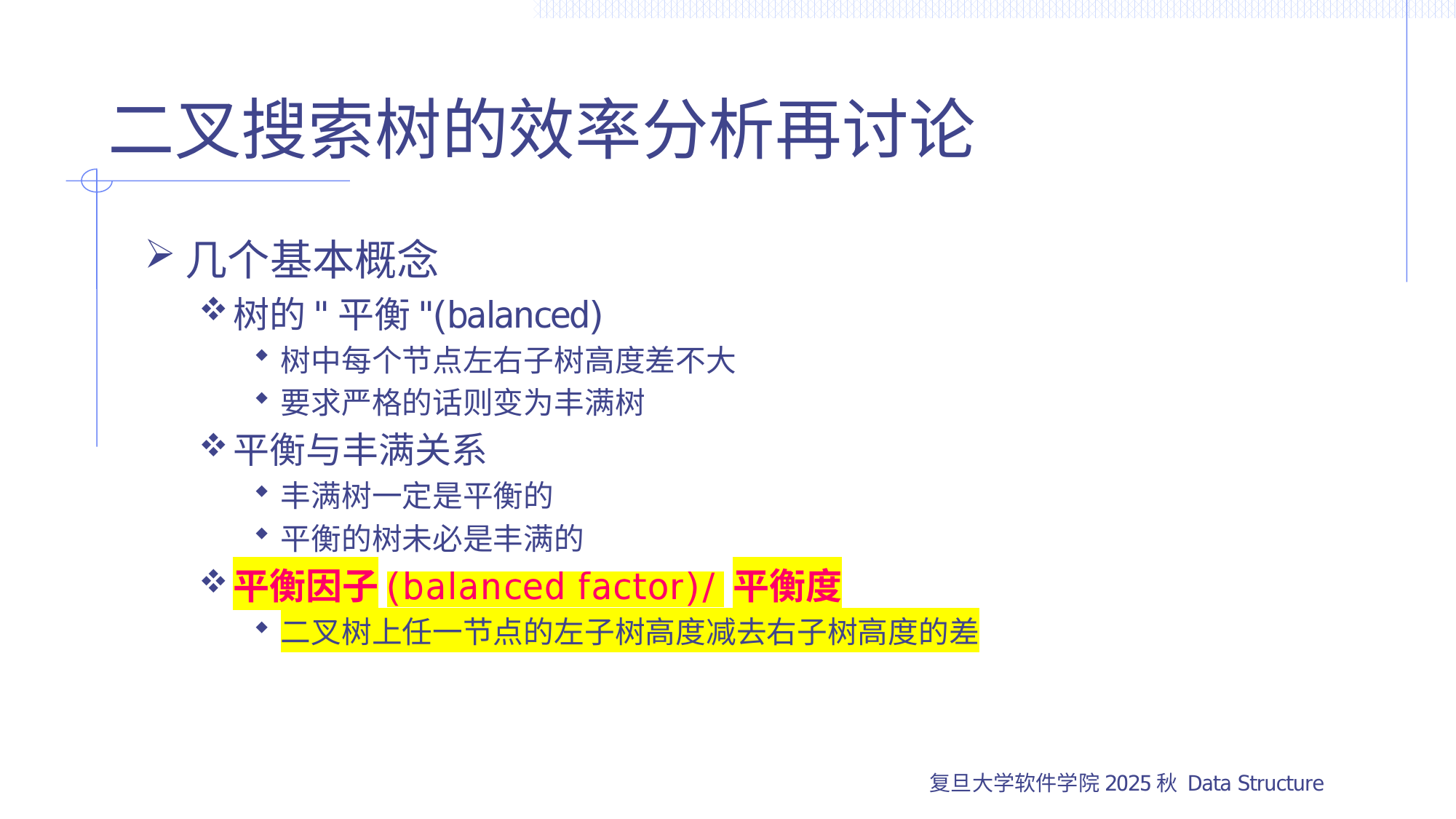

# 二叉搜索树的效率分析再讨论
几个基本概念
树的"平衡"(balanced)
树中每个节点左右子树高度差不大
要求严格的话则变为丰满树
平衡与丰满关系
丰满树一定是平衡的
平衡的树未必是丰满的
平衡因子(balanced factor)/平衡度
二叉树上任一节点的左子树高度减去右子树高度的差